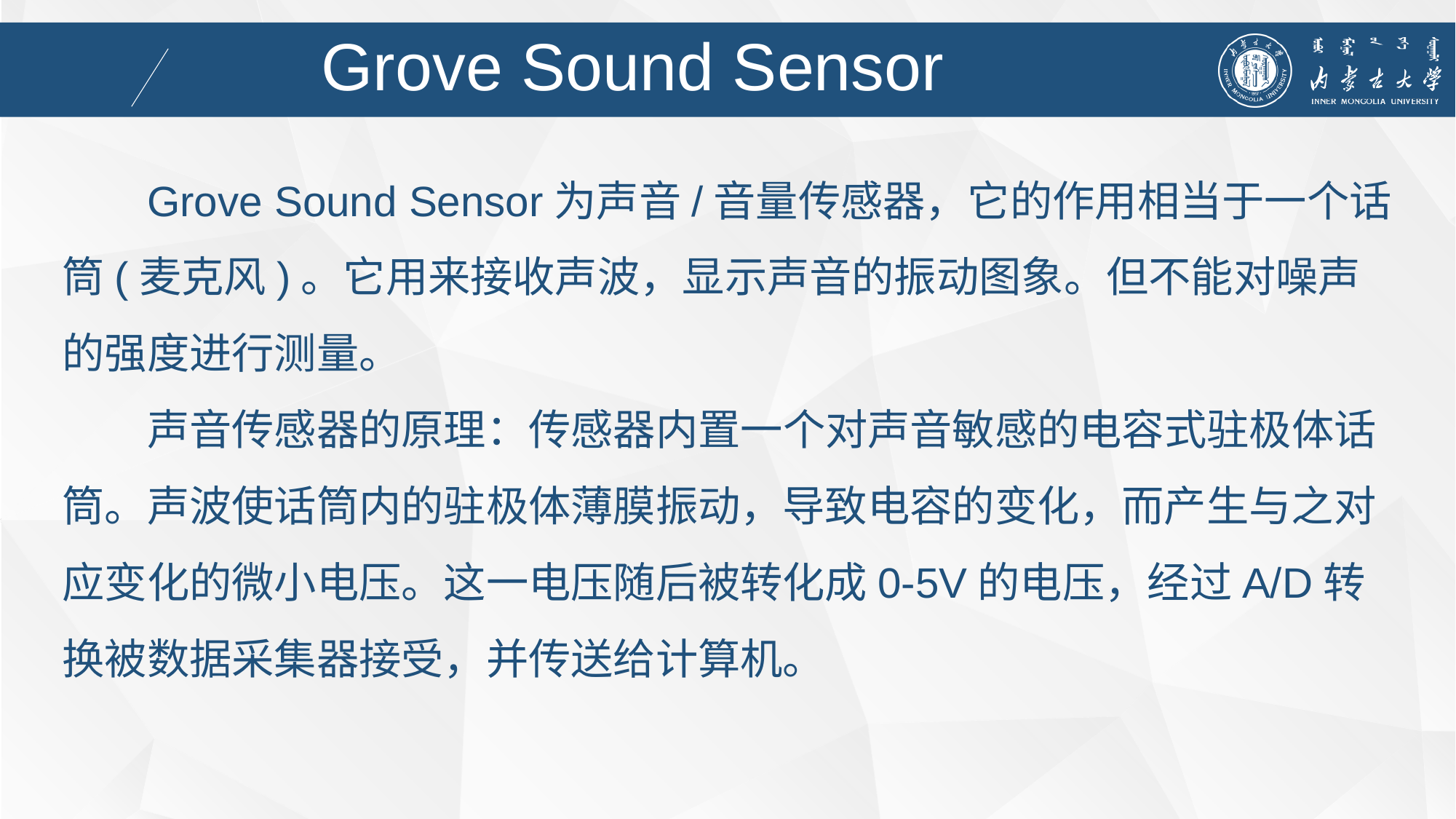

Grove Sound Sensor
Grove Sound Sensor为声音/音量传感器，它的作用相当于一个话筒(麦克风)。它用来接收声波，显示声音的振动图象。但不能对噪声的强度进行测量。
声音传感器的原理：传感器内置一个对声音敏感的电容式驻极体话筒。声波使话筒内的驻极体薄膜振动，导致电容的变化，而产生与之对应变化的微小电压。这一电压随后被转化成0-5V的电压，经过A/D转换被数据采集器接受，并传送给计算机。